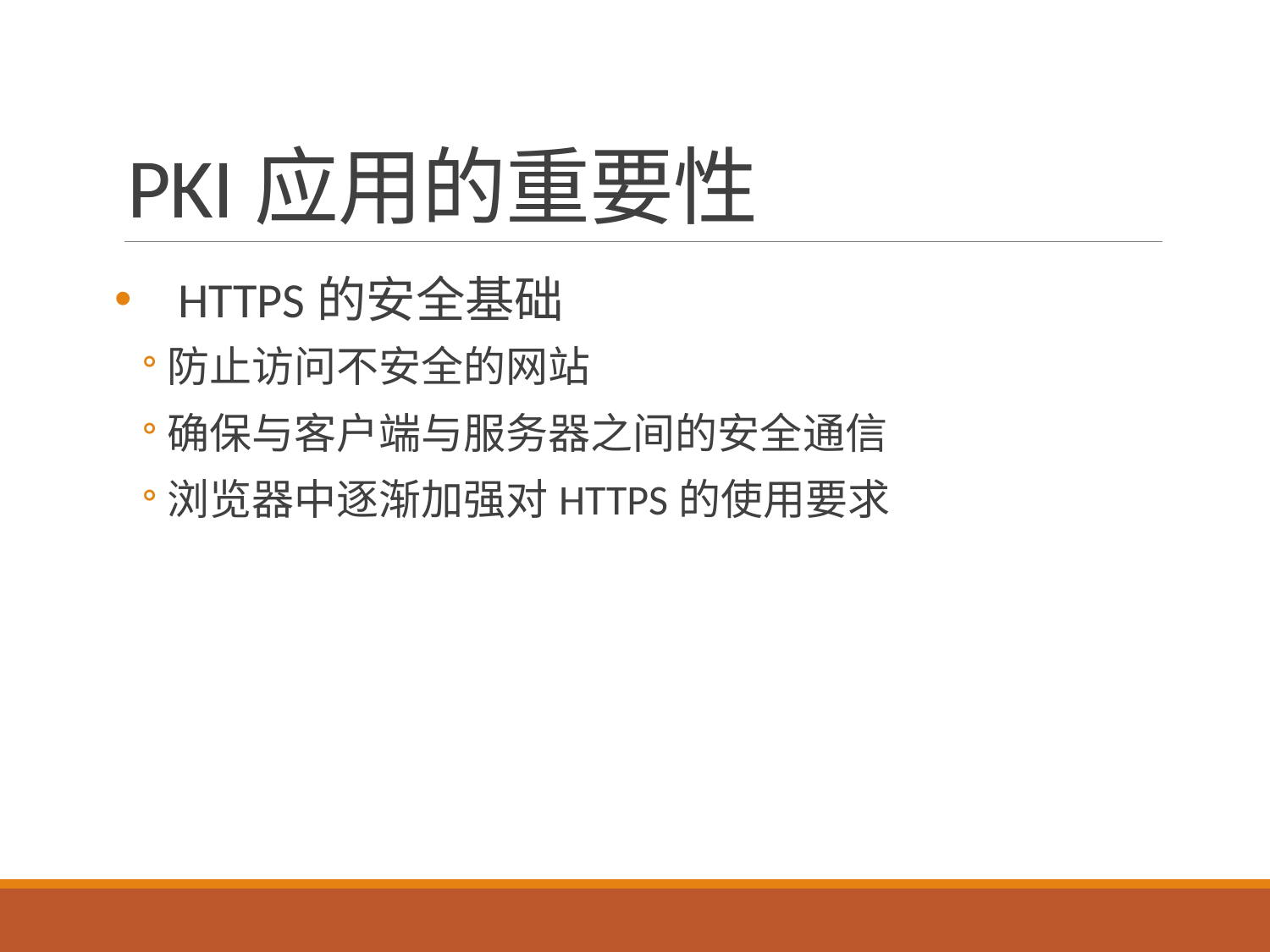

# PKI应用的重要性
HTTPS的安全基础
防止访问不安全的网站
确保与客户端与服务器之间的安全通信
浏览器中逐渐加强对HTTPS的使用要求

33